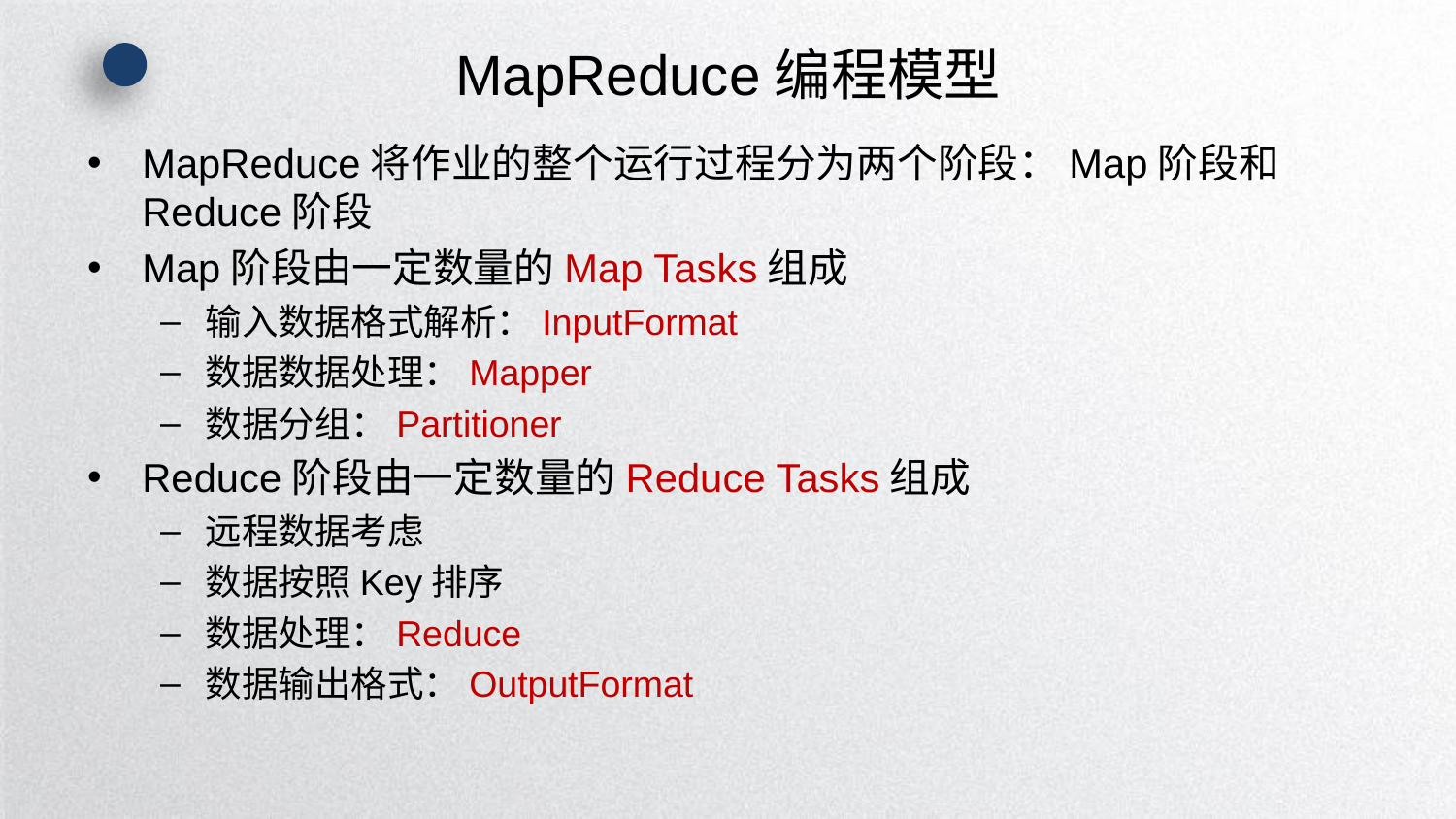

# MapReduce编程模型
MapReduce将作业的整个运行过程分为两个阶段：Map阶段和Reduce阶段
Map阶段由一定数量的Map Tasks组成
输入数据格式解析：InputFormat
数据数据处理：Mapper
数据分组：Partitioner
Reduce阶段由一定数量的Reduce Tasks组成
远程数据考虑
数据按照Key排序
数据处理：Reduce
数据输出格式：OutputFormat
76